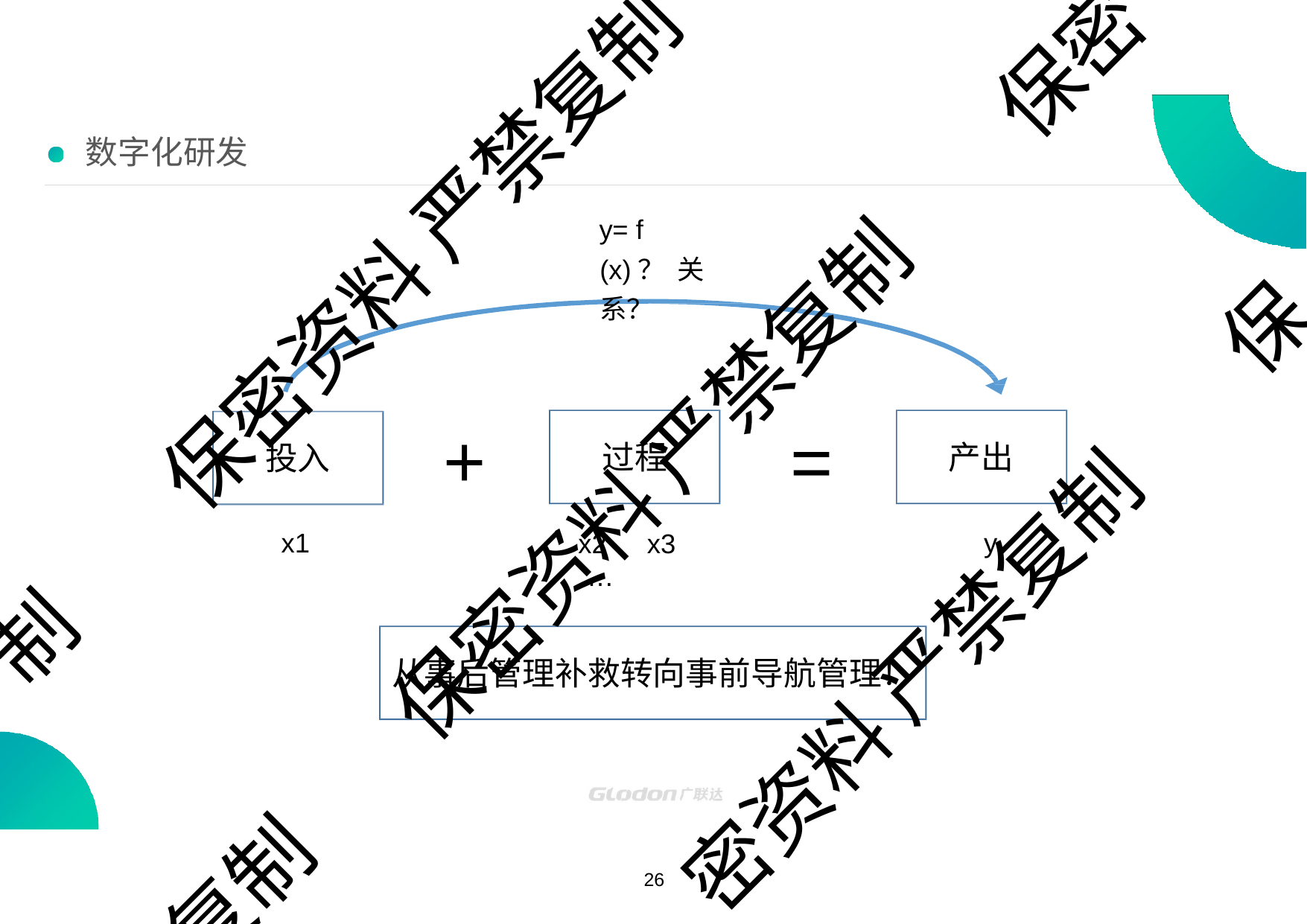

保密

# 数字化研发

保密资料 严禁复制
y= f (x)？  关系？
保

+
=
保密资料 严禁复制
过程
产出
投入
x1
y
x2、x3….
制

密资料 严禁复制
从事后管理补救转向事前导航管理！

复制
26